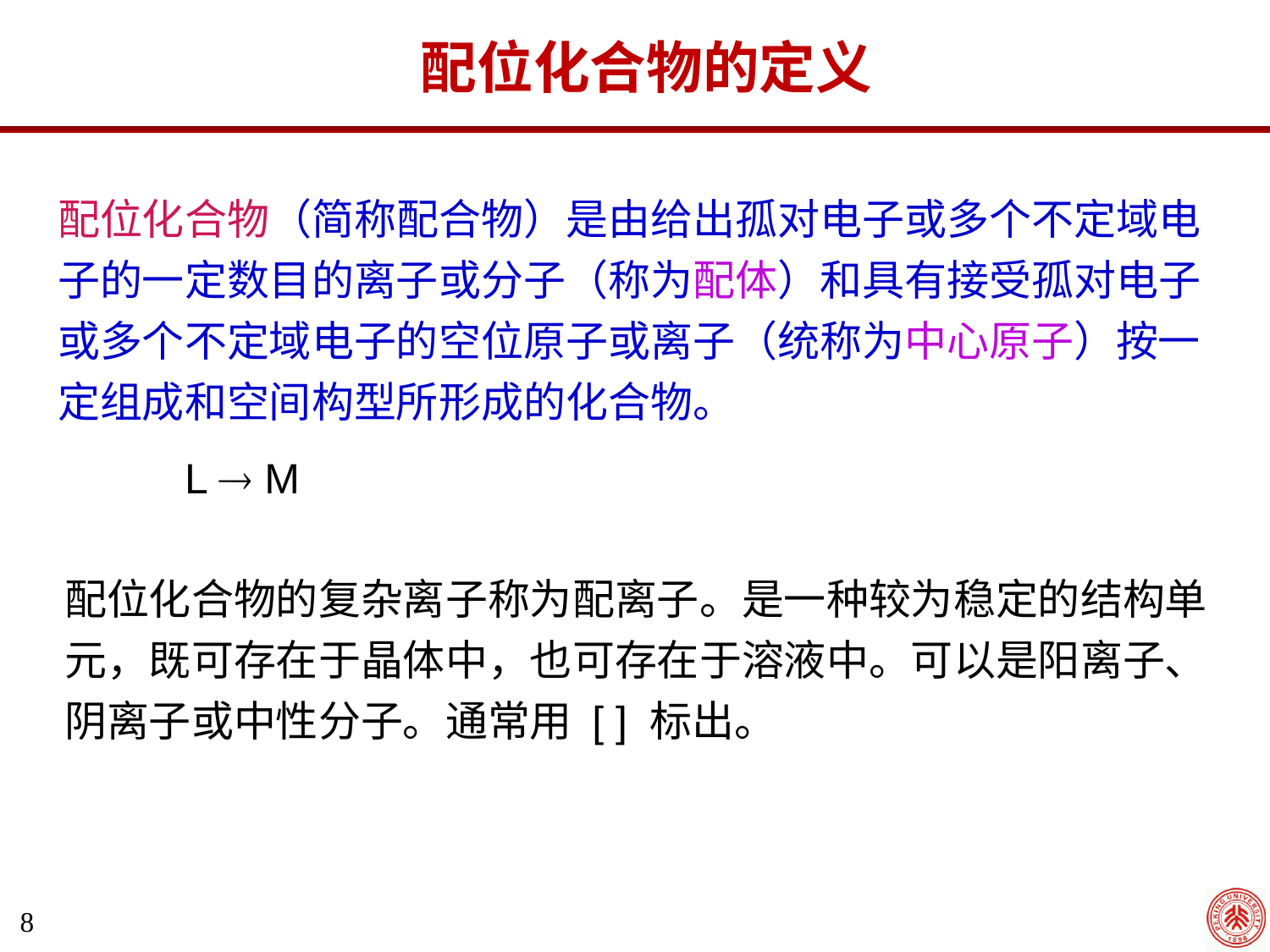

配位化合物的定义

配位化合物（简称配合物）是由给出孤对电子或多个不定域电子的一定数目的离子或分子（称为配体）和具有接受孤对电子或多个不定域电子的空位原子或离子（统称为中心原子）按一定组成和空间构型所形成的化合物。
	L → M
配位化合物的复杂离子称为配离子。是一种较为稳定的结构单元，既可存在于晶体中，也可存在于溶液中。可以是阳离子、阴离子或中性分子。通常用 [ ] 标出。